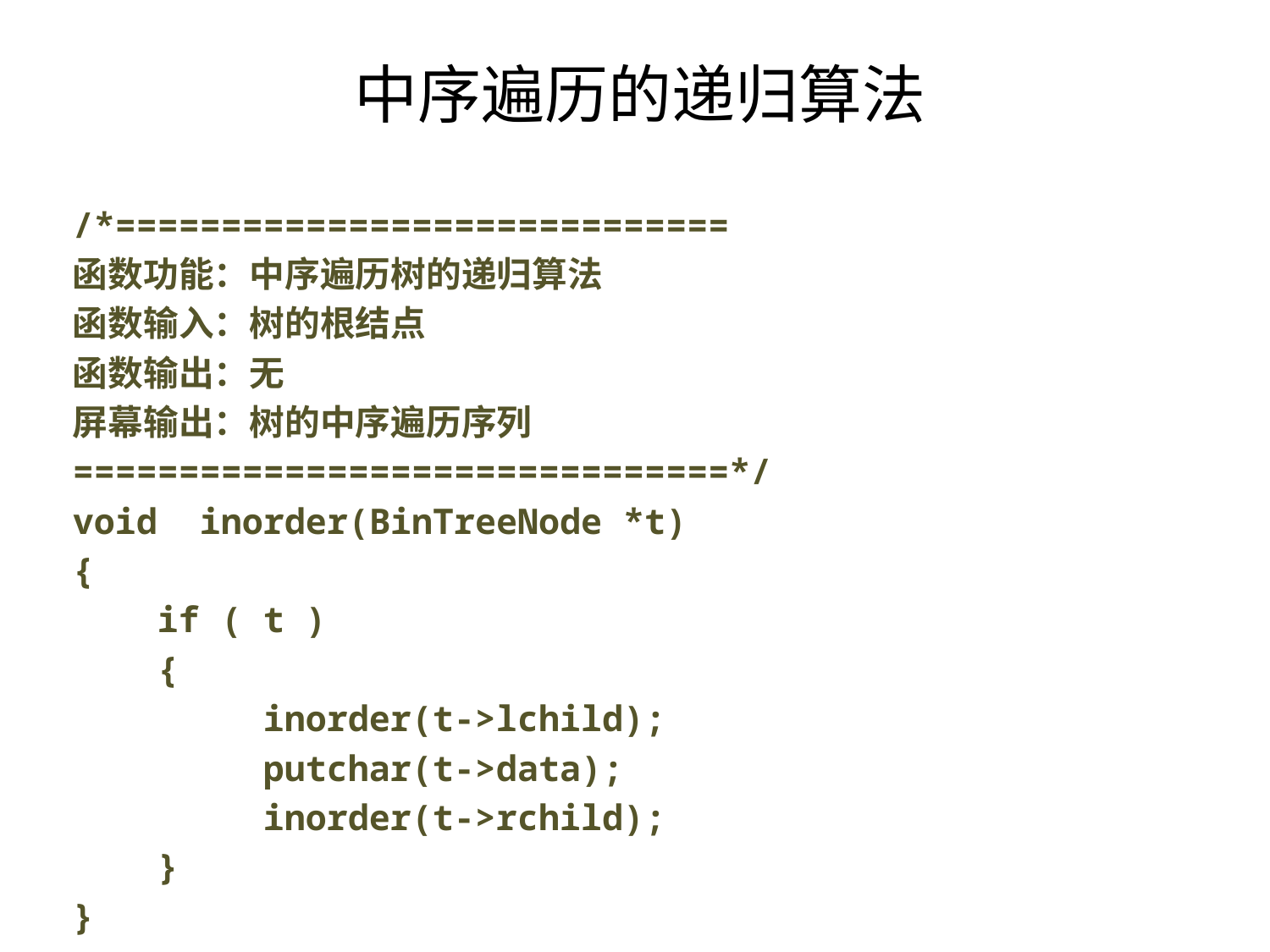

# 中序遍历的递归算法
/*=============================
函数功能：中序遍历树的递归算法
函数输入：树的根结点
函数输出：无
屏幕输出：树的中序遍历序列
===============================*/
void  inorder(BinTreeNode *t)
{
    if ( t )
    {
         inorder(t->lchild);
         putchar(t->data);
         inorder(t->rchild);
    }
}
123